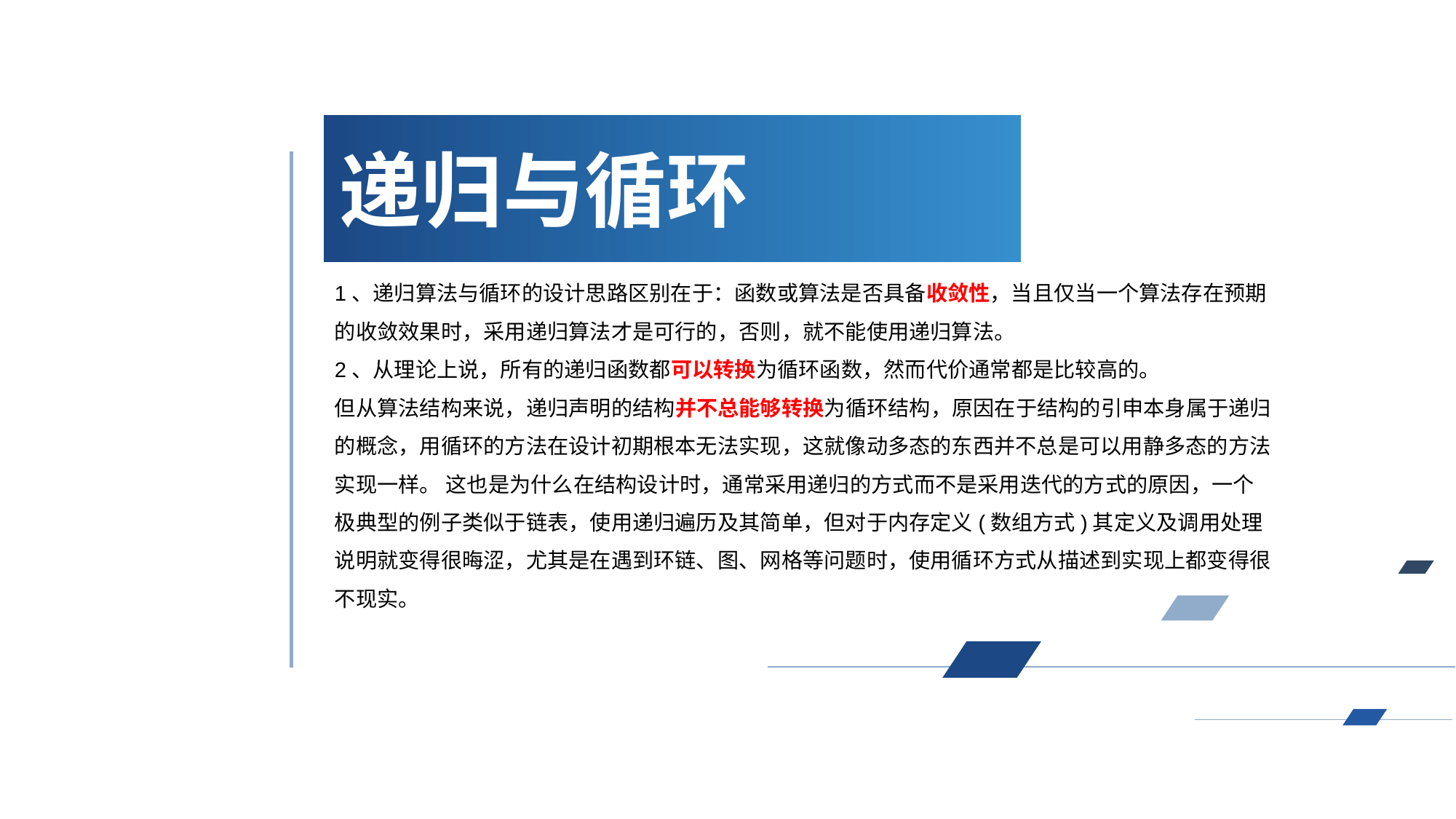

递归与循环
1、递归算法与循环的设计思路区别在于：函数或算法是否具备收敛性，当且仅当一个算法存在预期的收敛效果时，采用递归算法才是可行的，否则，就不能使用递归算法。
2、从理论上说，所有的递归函数都可以转换为循环函数，然而代价通常都是比较高的。
但从算法结构来说，递归声明的结构并不总能够转换为循环结构，原因在于结构的引申本身属于递归的概念，用循环的方法在设计初期根本无法实现，这就像动多态的东西并不总是可以用静多态的方法实现一样。 这也是为什么在结构设计时，通常采用递归的方式而不是采用迭代的方式的原因，一个极典型的例子类似于链表，使用递归遍历及其简单，但对于内存定义(数组方式)其定义及调用处理说明就变得很晦涩，尤其是在遇到环链、图、网格等问题时，使用循环方式从描述到实现上都变得很不现实。